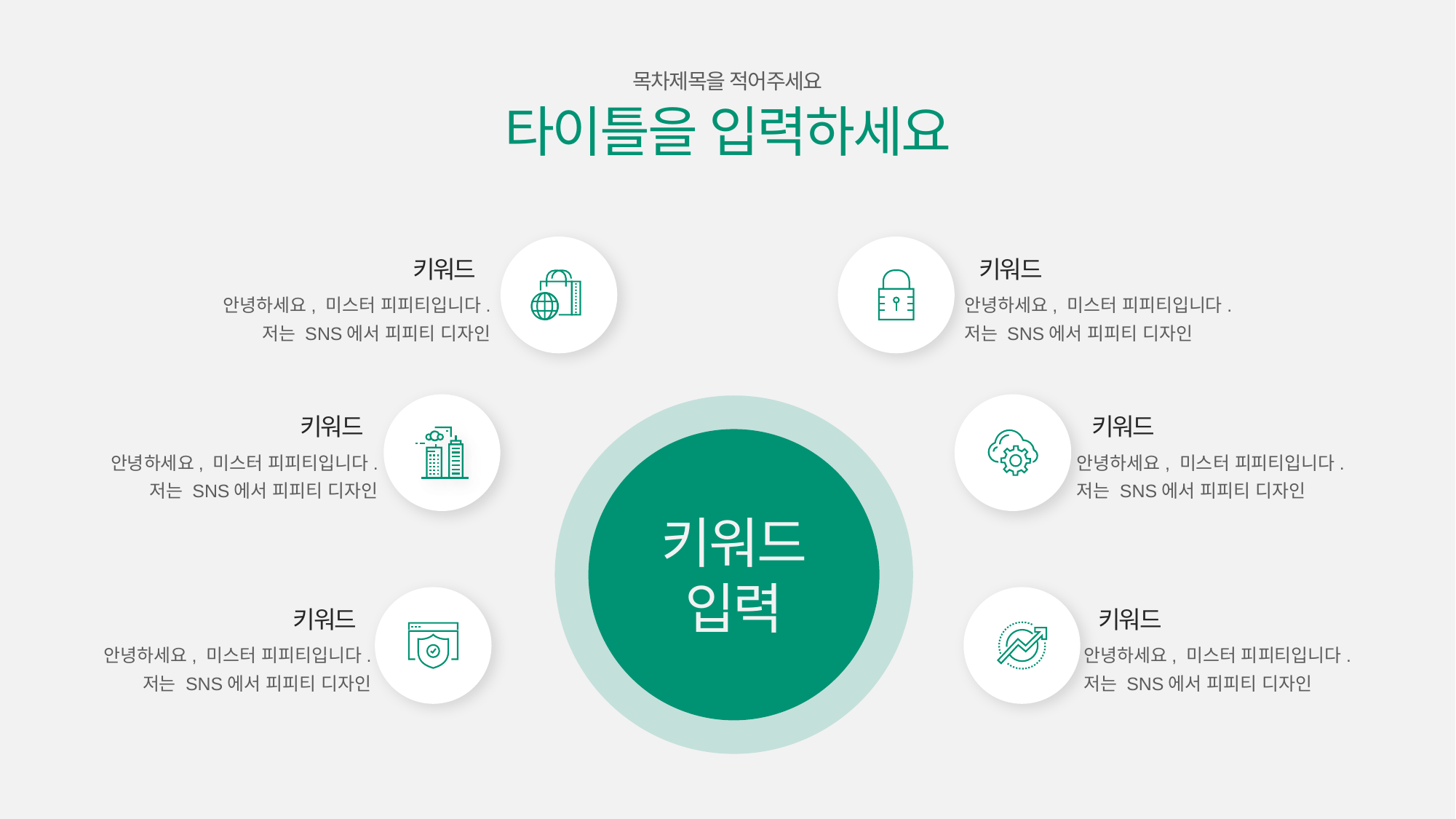

목차제목을 적어주세요
타이틀을 입력하세요

키워드
키워드

안녕하세요, 미스터 피피티입니다.
저는 SNS에서 피피티 디자인
안녕하세요, 미스터 피피티입니다.
저는 SNS에서 피피티 디자인

키워드
키워드

안녕하세요, 미스터 피피티입니다.
저는 SNS에서 피피티 디자인
안녕하세요, 미스터 피피티입니다.
저는 SNS에서 피피티 디자인
키워드
입력

키워드
키워드

안녕하세요, 미스터 피피티입니다.
저는 SNS에서 피피티 디자인
안녕하세요, 미스터 피피티입니다.
저는 SNS에서 피피티 디자인